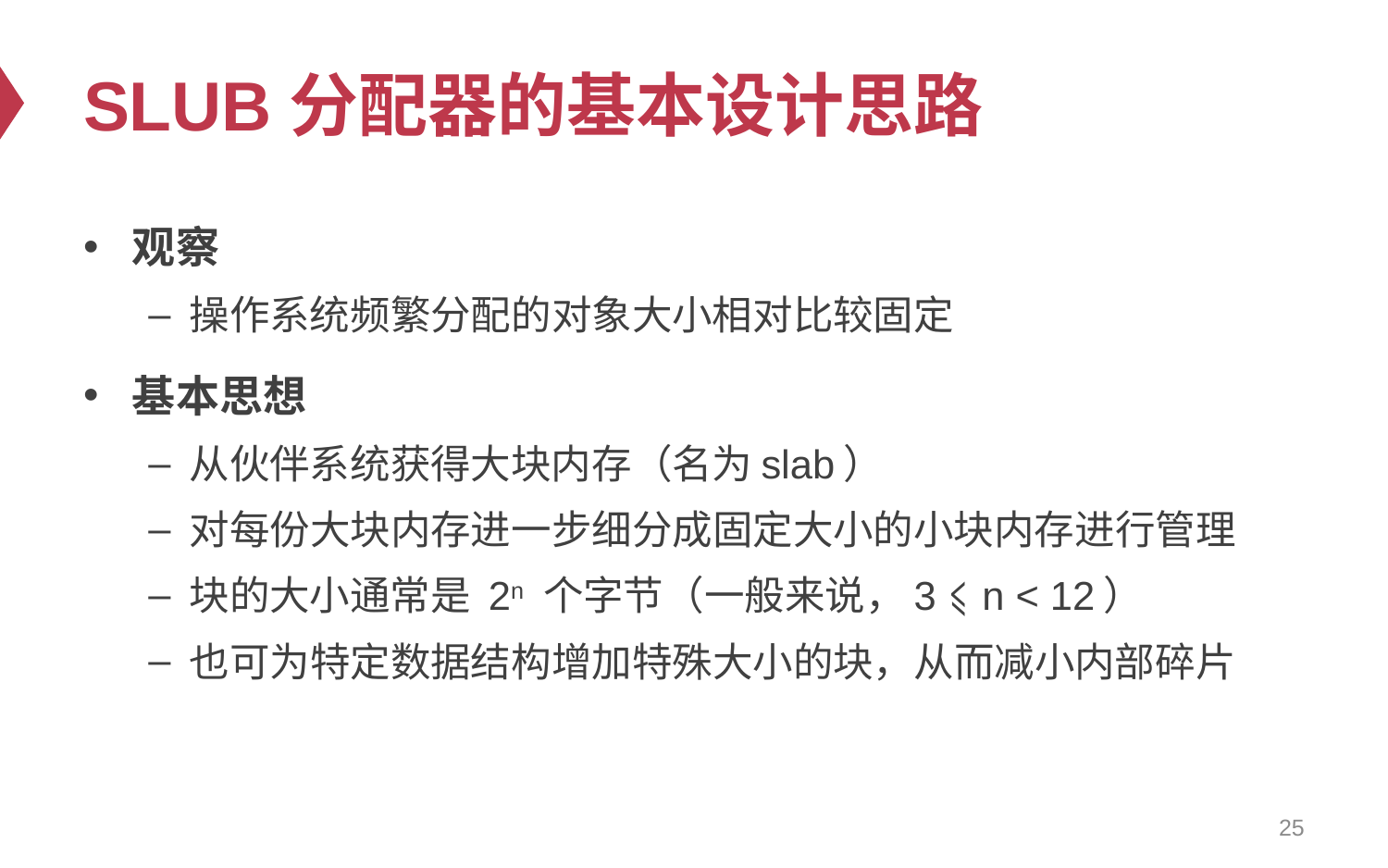

# SLUB分配器的基本设计思路
观察
操作系统频繁分配的对象大小相对比较固定
基本思想
从伙伴系统获得大块内存（名为slab）
对每份大块内存进一步细分成固定大小的小块内存进行管理
块的大小通常是 2n 个字节（一般来说，3 ⩽ n < 12）
也可为特定数据结构增加特殊大小的块，从而减小内部碎片
25